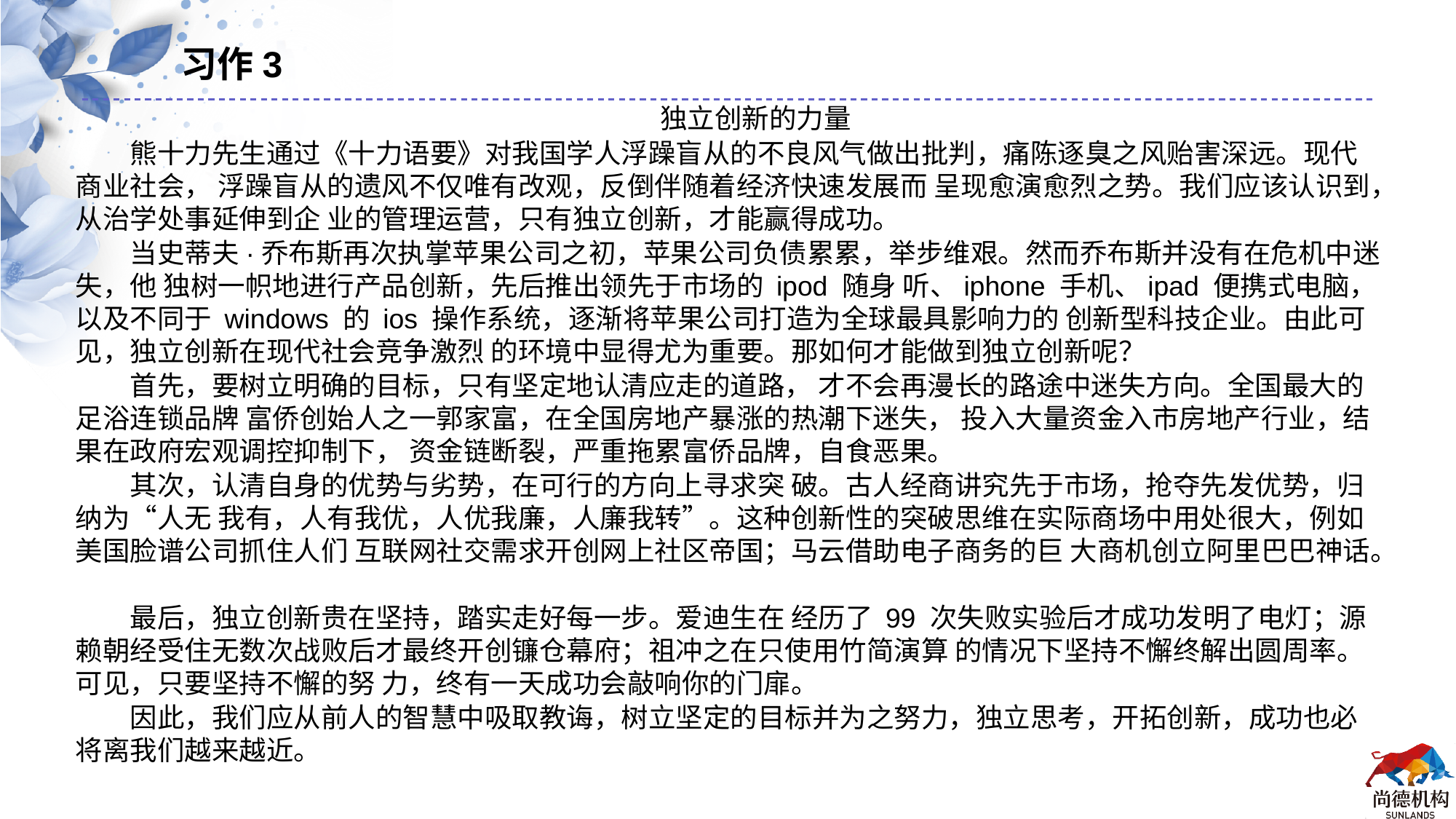

习作3
独立创新的力量
熊十力先生通过《十力语要》对我国学人浮躁盲从的不良风气做出批判，痛陈逐臭之风贻害深远。现代商业社会， 浮躁盲从的遗风不仅唯有改观，反倒伴随着经济快速发展而 呈现愈演愈烈之势。我们应该认识到，从治学处事延伸到企 业的管理运营，只有独立创新，才能赢得成功。
当史蒂夫·乔布斯再次执掌苹果公司之初，苹果公司负债累累，举步维艰。然而乔布斯并没有在危机中迷失，他 独树一帜地进行产品创新，先后推出领先于市场的 ipod 随身 听、iphone 手机、ipad 便携式电脑，以及不同于 windows 的 ios 操作系统，逐渐将苹果公司打造为全球最具影响力的 创新型科技企业。由此可见，独立创新在现代社会竞争激烈 的环境中显得尤为重要。那如何才能做到独立创新呢？
首先，要树立明确的目标，只有坚定地认清应走的道路， 才不会再漫长的路途中迷失方向。全国最大的足浴连锁品牌 富侨创始人之一郭家富，在全国房地产暴涨的热潮下迷失， 投入大量资金入市房地产行业，结果在政府宏观调控抑制下， 资金链断裂，严重拖累富侨品牌，自食恶果。
其次，认清自身的优势与劣势，在可行的方向上寻求突 破。古人经商讲究先于市场，抢夺先发优势，归纳为“人无 我有，人有我优，人优我廉，人廉我转”。这种创新性的突破思维在实际商场中用处很大，例如美国脸谱公司抓住人们 互联网社交需求开创网上社区帝国；马云借助电子商务的巨 大商机创立阿里巴巴神话。
最后，独立创新贵在坚持，踏实走好每一步。爱迪生在 经历了 99 次失败实验后才成功发明了电灯；源赖朝经受住无数次战败后才最终开创镰仓幕府；祖冲之在只使用竹简演算 的情况下坚持不懈终解出圆周率。可见，只要坚持不懈的努 力，终有一天成功会敲响你的门扉。
因此，我们应从前人的智慧中吸取教诲，树立坚定的目标并为之努力，独立思考，开拓创新，成功也必将离我们越来越近。